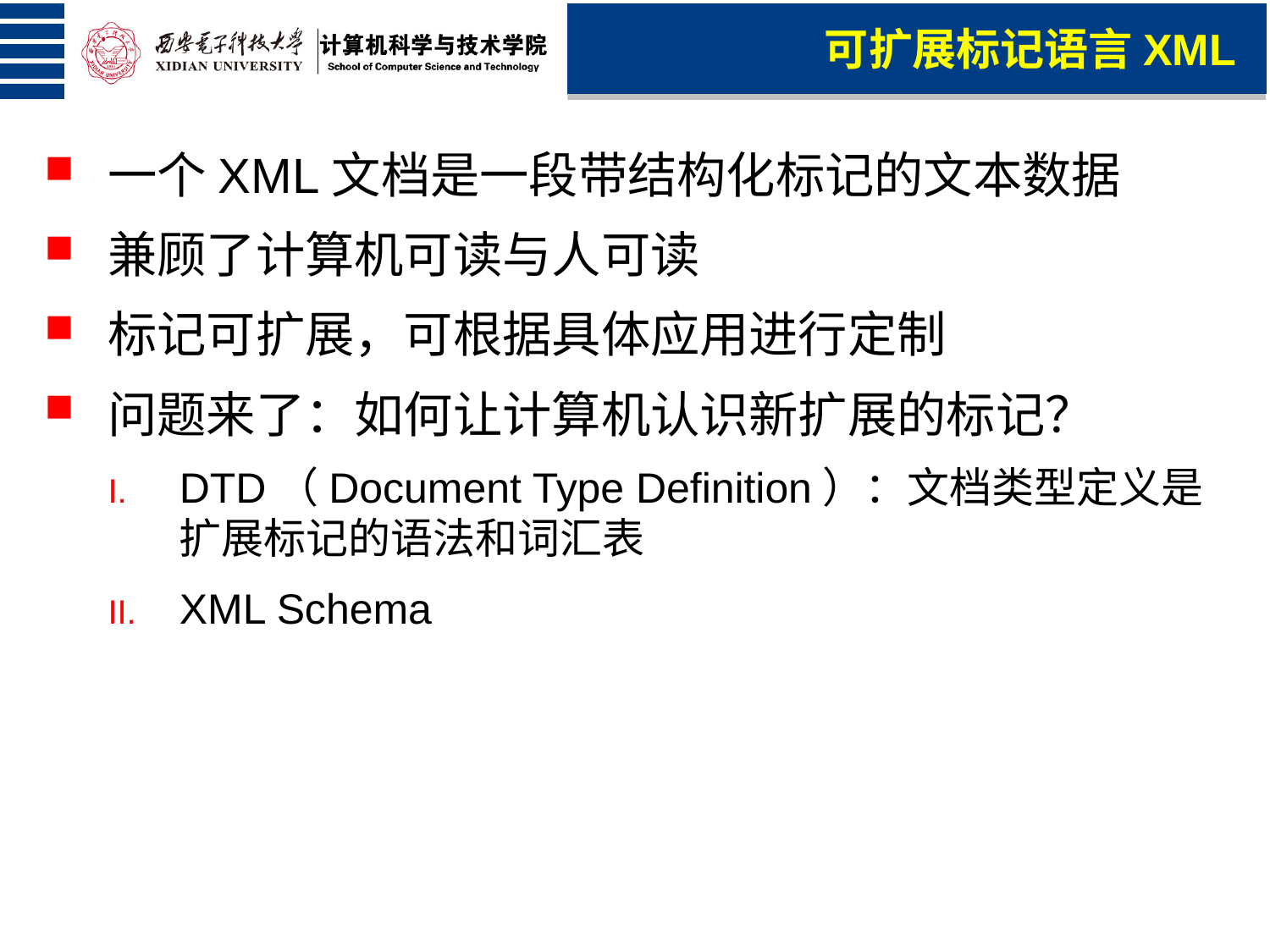

可扩展标记语言XML

一个XML文档是一段带结构化标记的文本数据
兼顾了计算机可读与人可读
标记可扩展，可根据具体应用进行定制
问题来了：如何让计算机认识新扩展的标记？
DTD（Document Type Definition）：文档类型定义是扩展标记的语法和词汇表
XML Schema